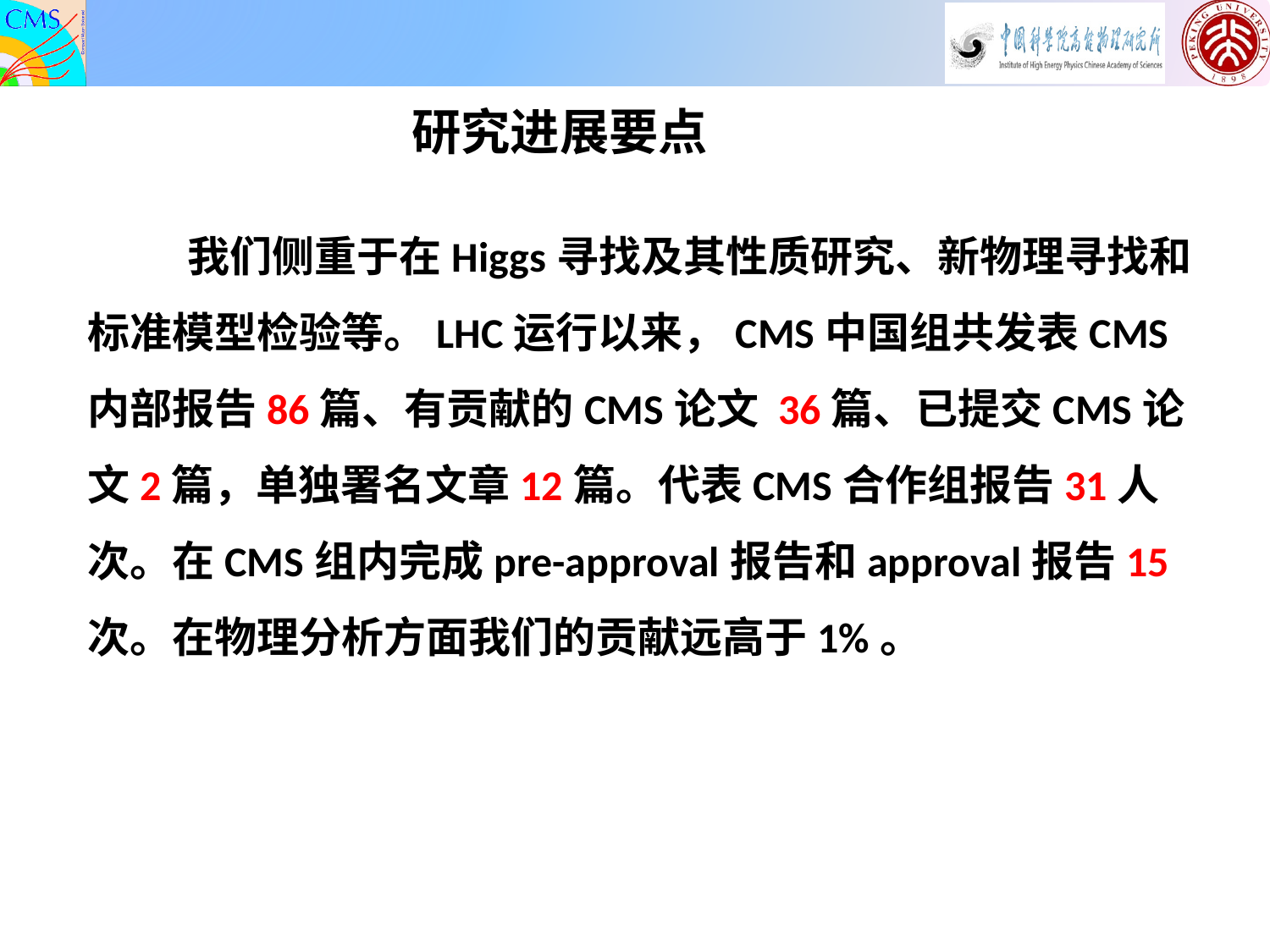

#
                                                  研究进展要点

         我们侧重于在Higgs寻找及其性质研究、新物理寻找和标准模型检验等。LHC运行以来，CMS中国组共发表CMS内部报告86篇、有贡献的CMS论文 36篇、已提交CMS论文2篇，单独署名文章12篇。代表CMS合作组报告31人次。在CMS组内完成pre-approval报告和approval报告15次。在物理分析方面我们的贡献远高于1%。